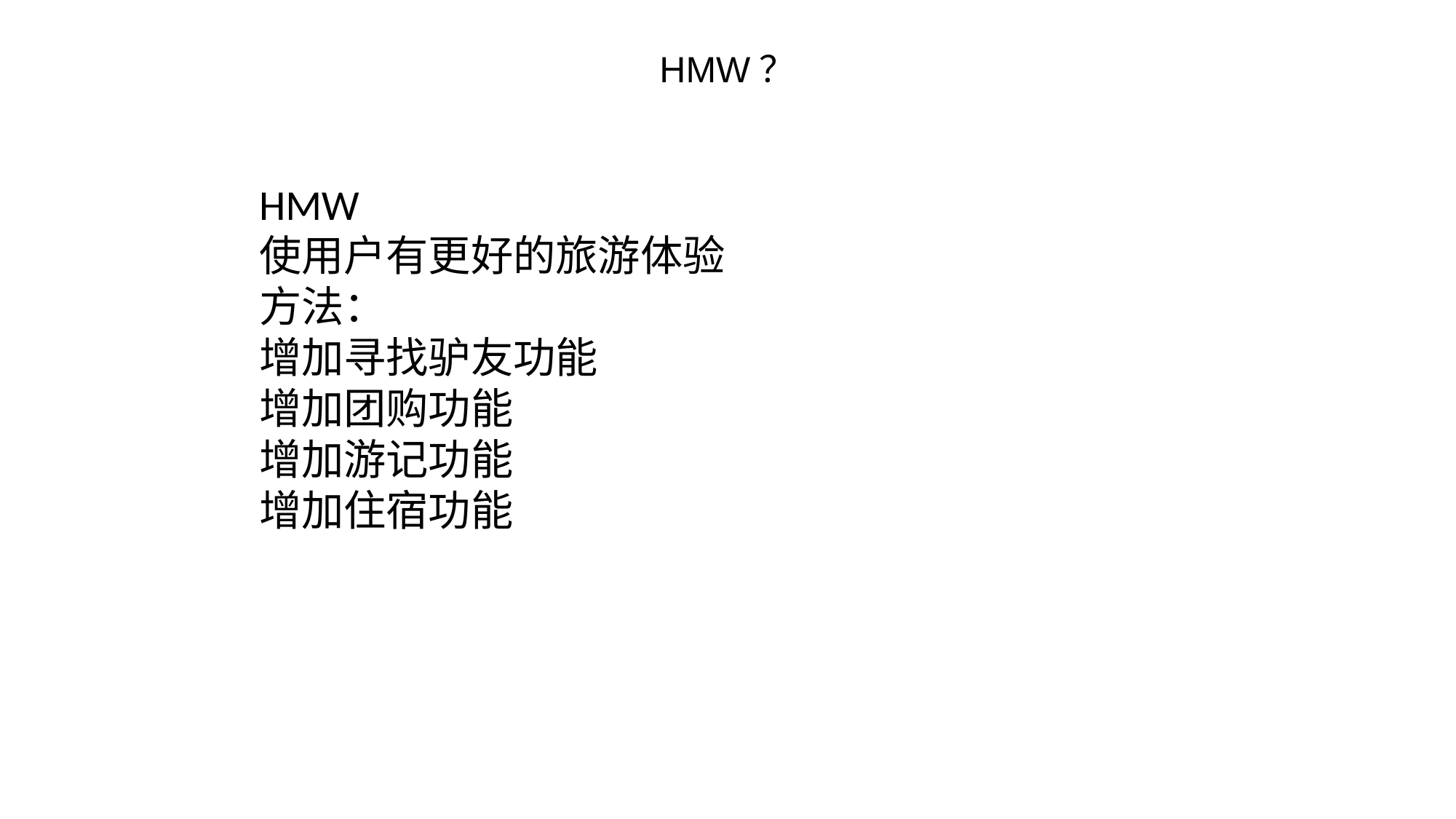

HMW？
HMW
使用户有更好的旅游体验
方法：
增加寻找驴友功能
增加团购功能
增加游记功能
增加住宿功能